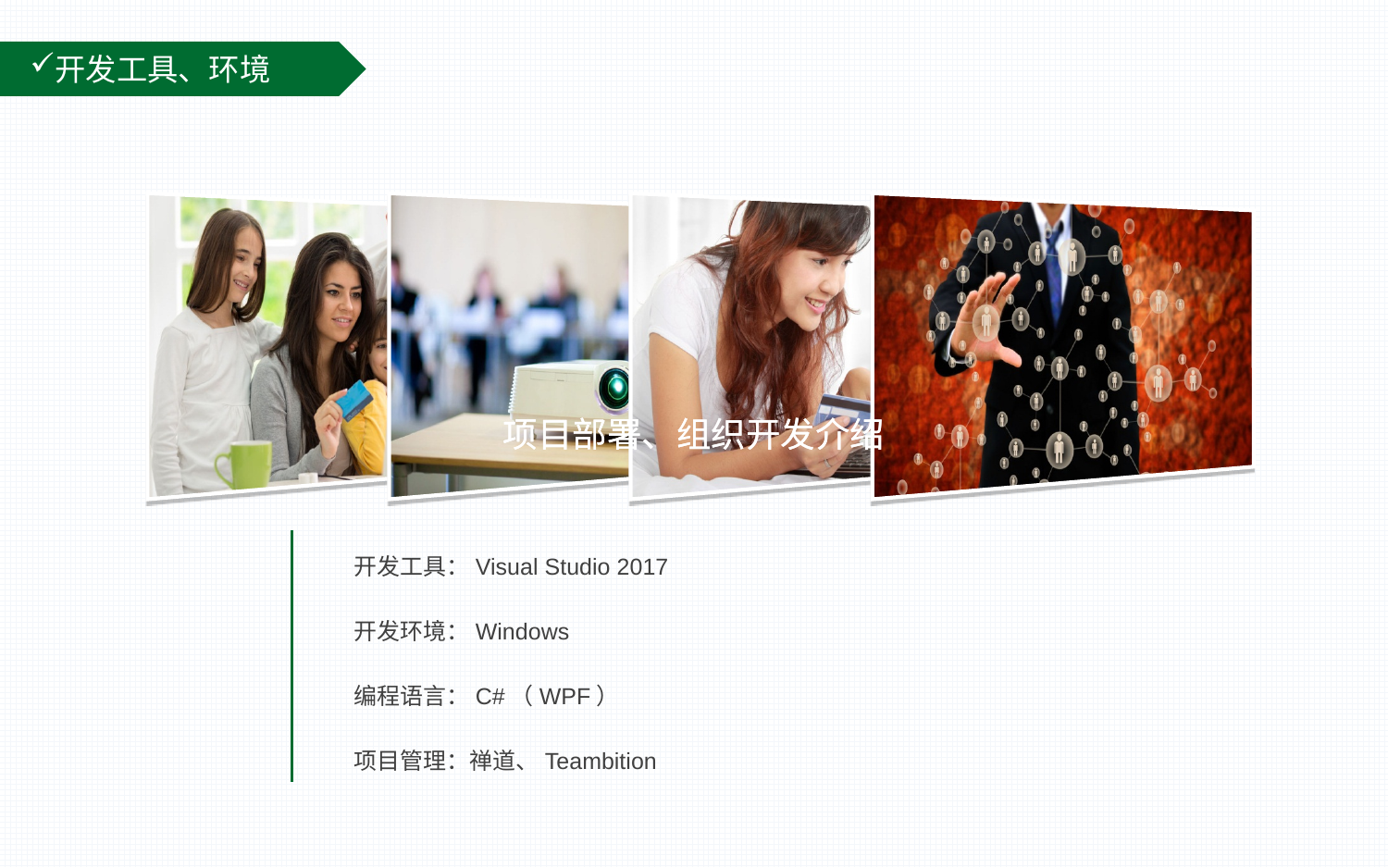

开发工具、环境

项目部署、组织开发介绍
项目部署、组织开发介绍
开发工具：Visual Studio 2017
开发环境：Windows
编程语言：C#（WPF）
项目管理：禅道、Teambition